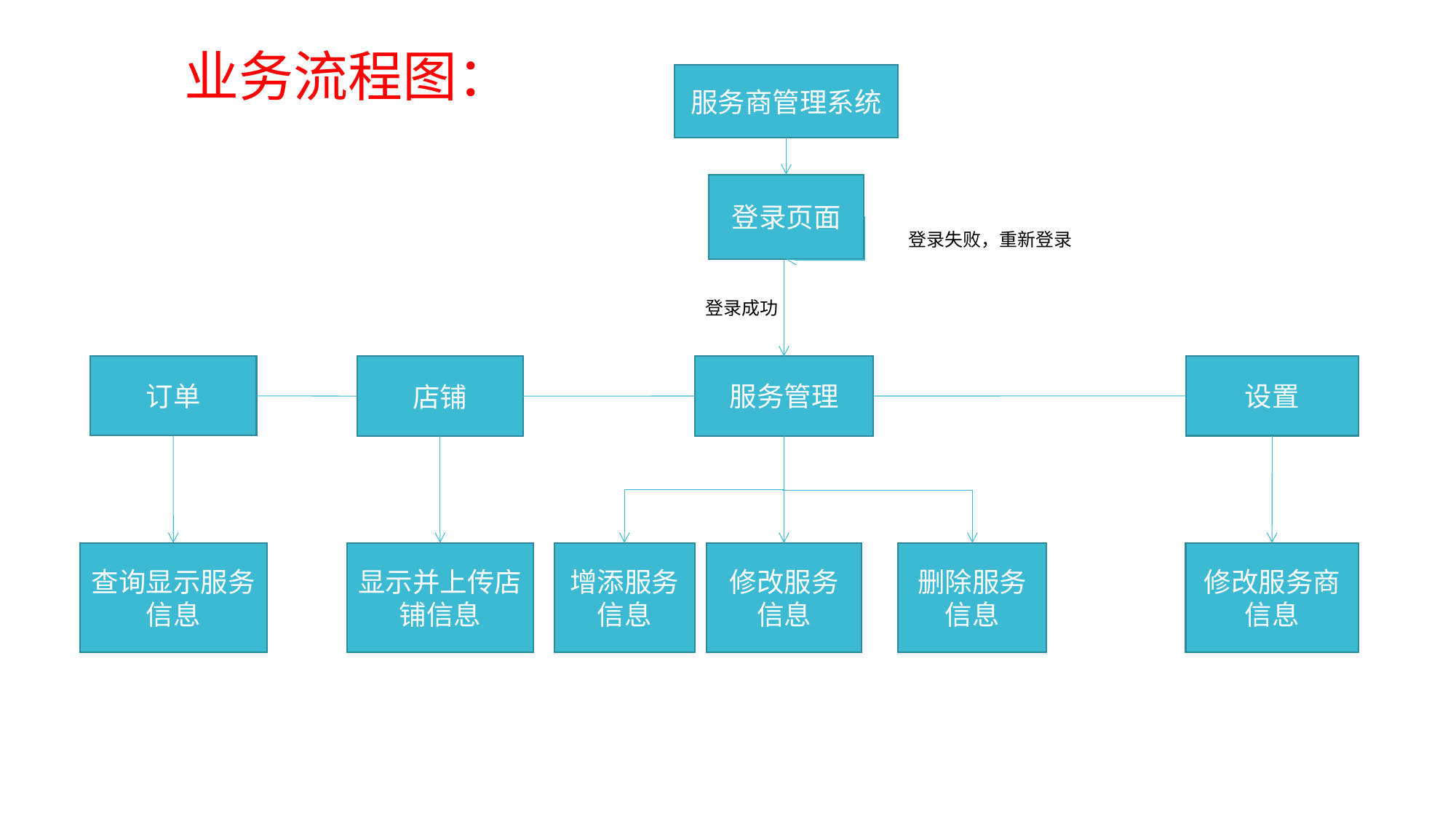

业务流程图：
服务商管理系统
登录页面
登录失败，重新登录
登录成功
订单
设置
店铺
服务管理
查询显示服务信息
显示并上传店铺信息
增添服务信息
修改服务信息
删除服务信息
修改服务商信息